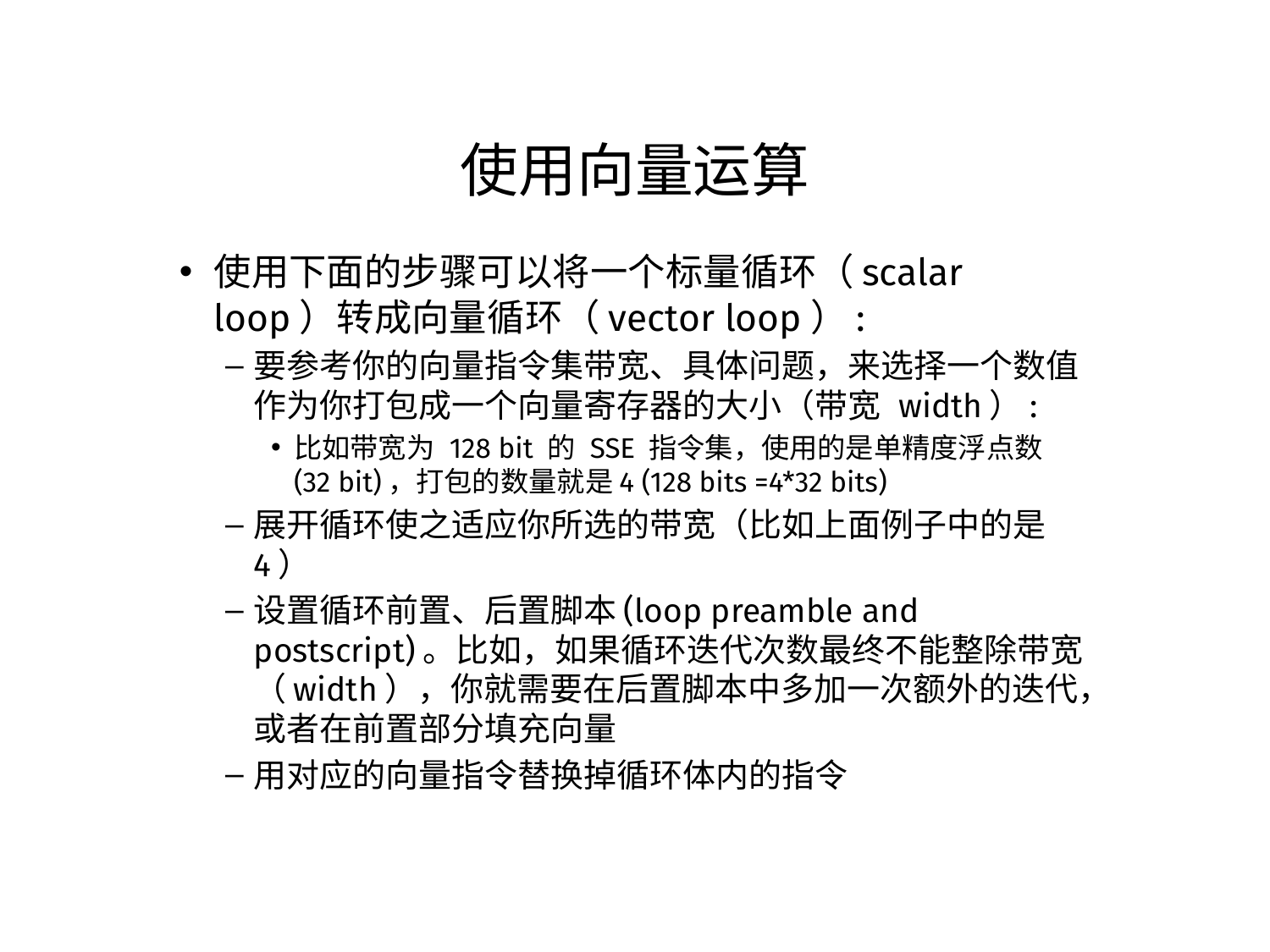

使用向量运算
使用下面的步骤可以将一个标量循环（scalar loop）转成向量循环（vector loop）:
要参考你的向量指令集带宽、具体问题，来选择一个数值作为你打包成一个向量寄存器的大小（带宽 width）:
比如带宽为 128 bit 的 SSE 指令集，使用的是单精度浮点数 (32 bit)，打包的数量就是4 (128 bits =4*32 bits)
展开循环使之适应你所选的带宽（比如上面例子中的是4）
设置循环前置、后置脚本(loop preamble and postscript)。比如，如果循环迭代次数最终不能整除带宽（width），你就需要在后置脚本中多加一次额外的迭代，或者在前置部分填充向量
用对应的向量指令替换掉循环体内的指令